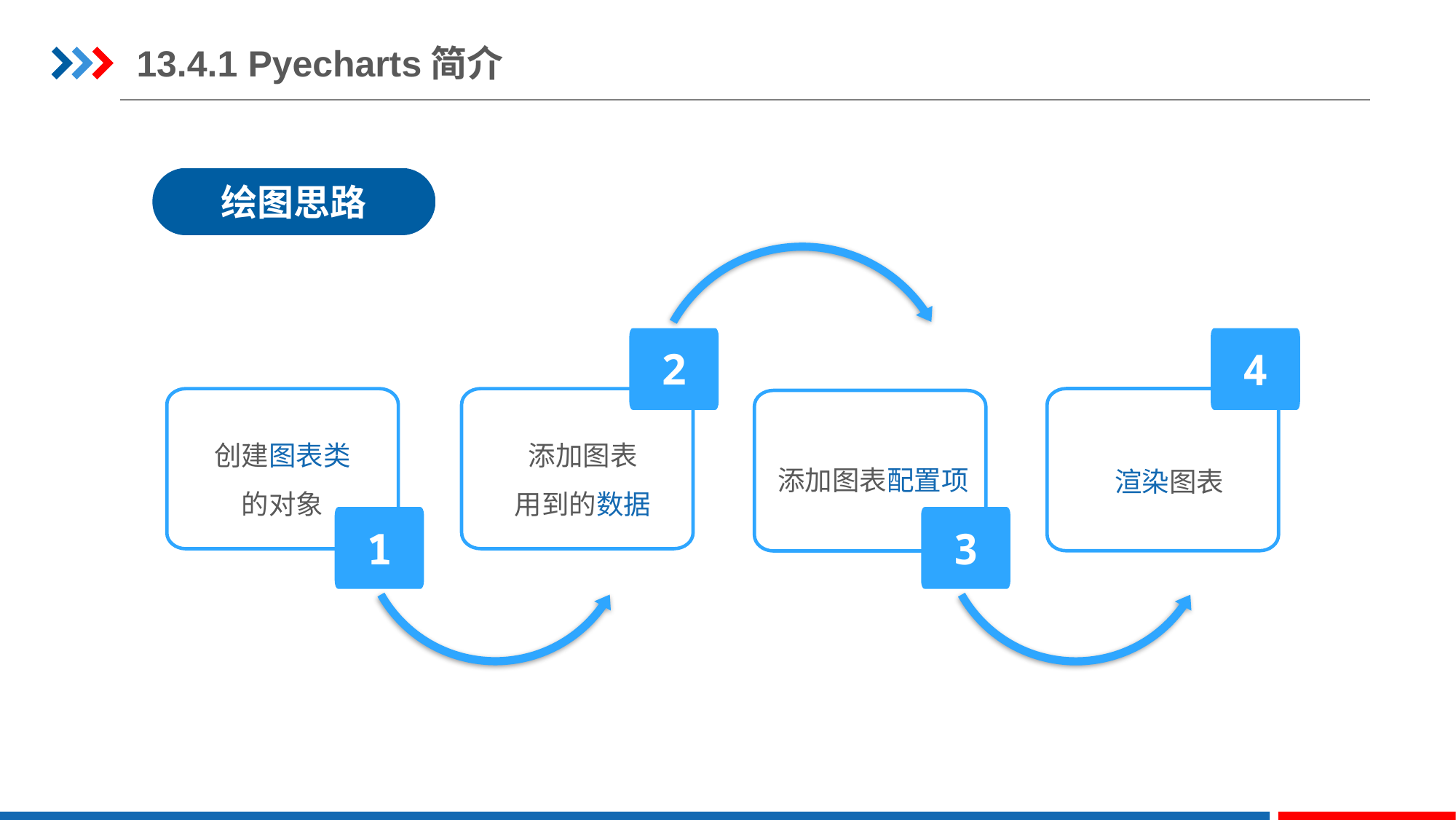

13.4.1 Pyecharts简介
绘图思路

2
4

创建图表类
的对象
添加图表
用到的数据
添加图表配置项
渲染图表

1
3